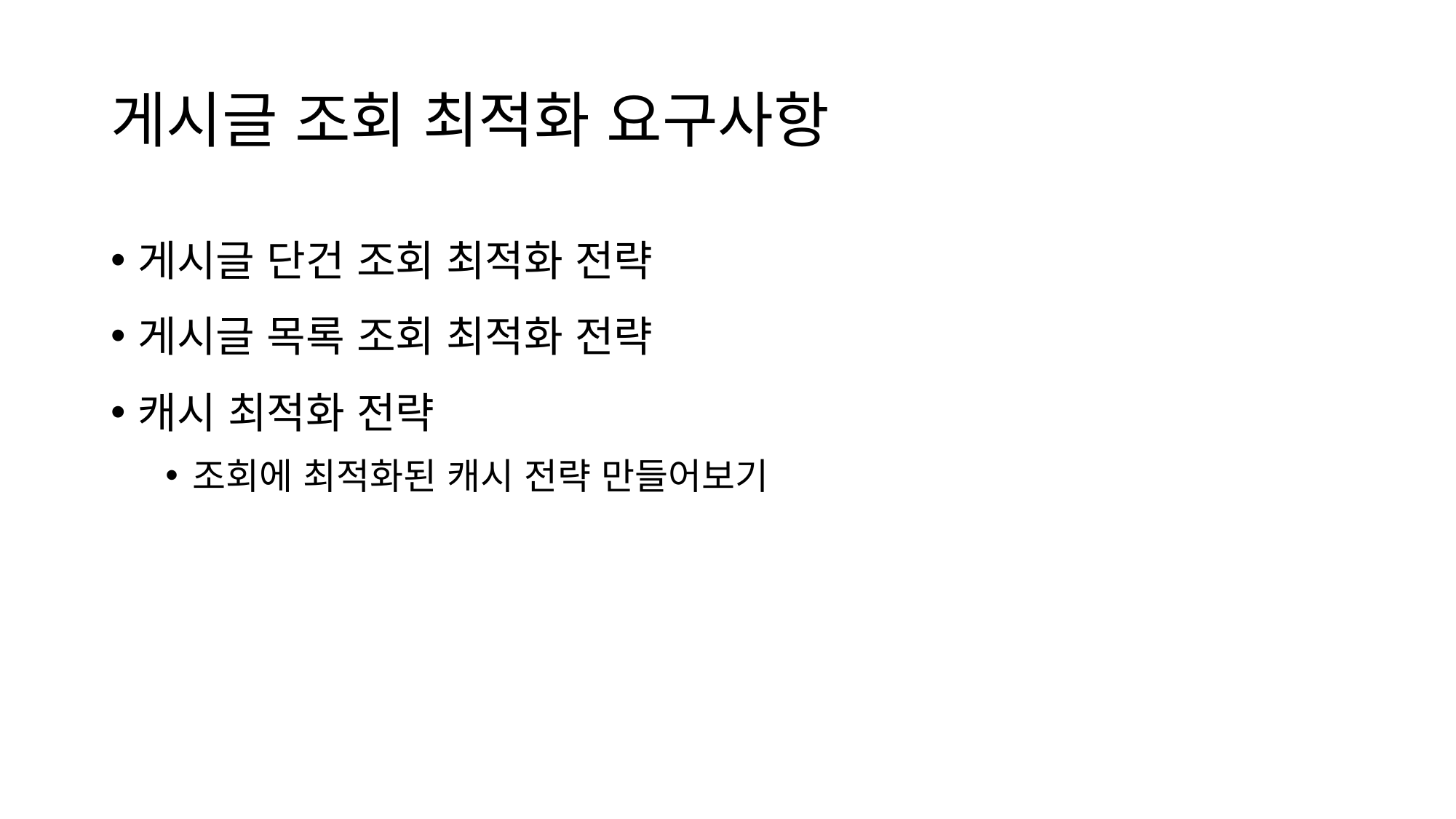

# 게시글 조회 최적화 요구사항
게시글 단건 조회 최적화 전략
게시글 목록 조회 최적화 전략
캐시 최적화 전략
조회에 최적화된 캐시 전략 만들어보기